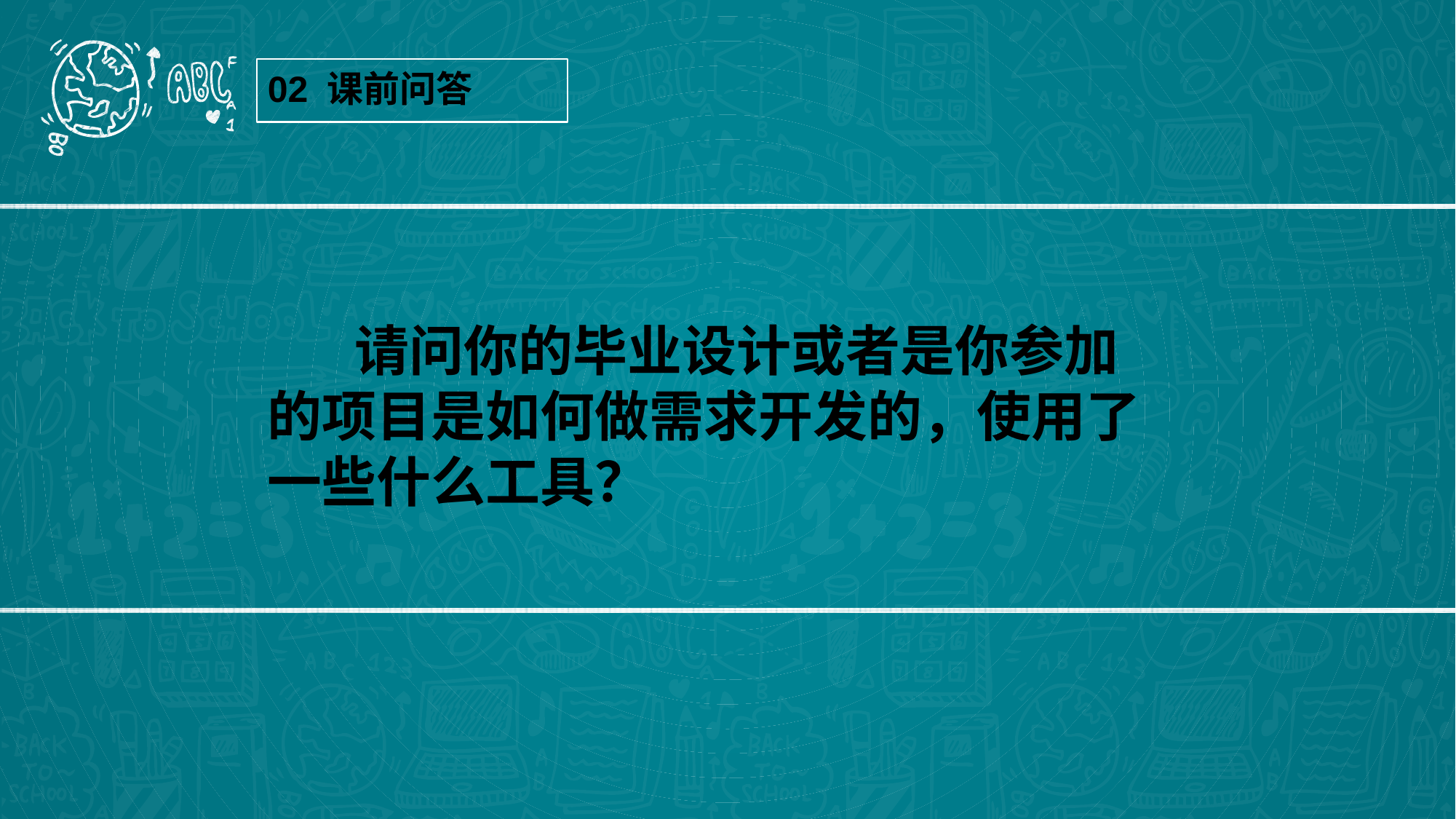

02 课前问答

      请问你的毕业设计或者是你参加的项目是如何做需求开发的，使用了一些什么工具？